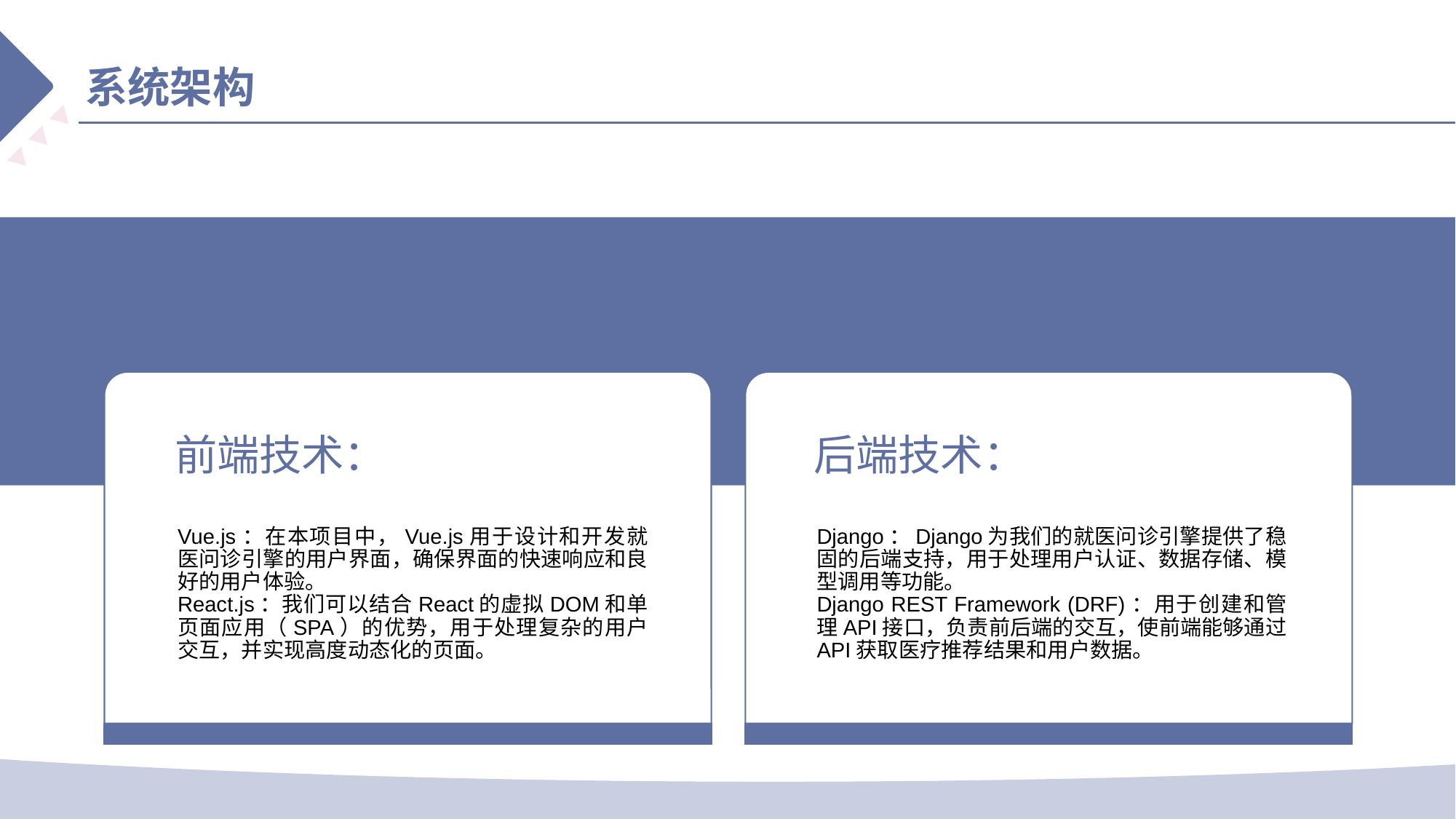

系统架构

前端技术：
后端技术：

Vue.js：在本项目中，Vue.js用于设计和开发就医问诊引擎的用户界面，确保界面的快速响应和良好的用户体验。
React.js：我们可以结合React的虚拟DOM和单页面应用（SPA）的优势，用于处理复杂的用户交互，并实现高度动态化的页面。
Django：Django为我们的就医问诊引擎提供了稳固的后端支持，用于处理用户认证、数据存储、模型调用等功能。
Django REST Framework (DRF)：用于创建和管理API接口，负责前后端的交互，使前端能够通过API获取医疗推荐结果和用户数据。